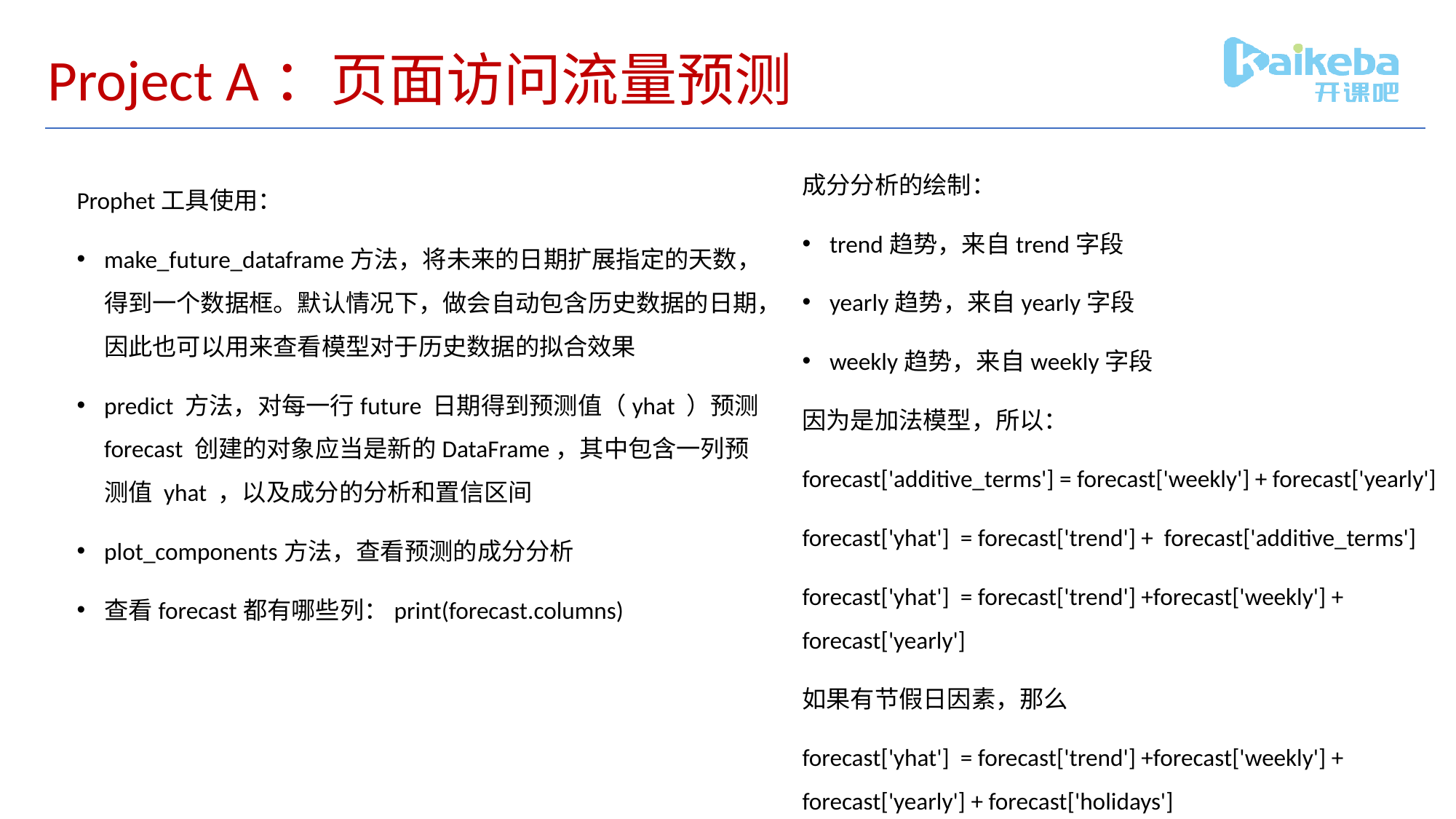

# Project A：页面访问流量预测
成分分析的绘制：
trend趋势，来自trend字段
yearly趋势，来自yearly字段
weekly趋势，来自weekly字段
因为是加法模型，所以：
forecast['additive_terms'] = forecast['weekly'] + forecast['yearly']
forecast['yhat']  = forecast['trend'] +  forecast['additive_terms']
forecast['yhat']  = forecast['trend'] +forecast['weekly'] + forecast['yearly']
如果有节假日因素，那么
forecast['yhat']  = forecast['trend'] +forecast['weekly'] + forecast['yearly'] + forecast['holidays']
Prophet工具使用：
make_future_dataframe方法，将未来的日期扩展指定的天数，得到一个数据框。默认情况下，做会自动包含历史数据的日期，因此也可以用来查看模型对于历史数据的拟合效果
predict 方法，对每一行future 日期得到预测值（yhat ）预测 forecast 创建的对象应当是新的DataFrame，其中包含一列预测值 yhat ，以及成分的分析和置信区间
plot_components方法，查看预测的成分分析
查看forecast都有哪些列：print(forecast.columns)